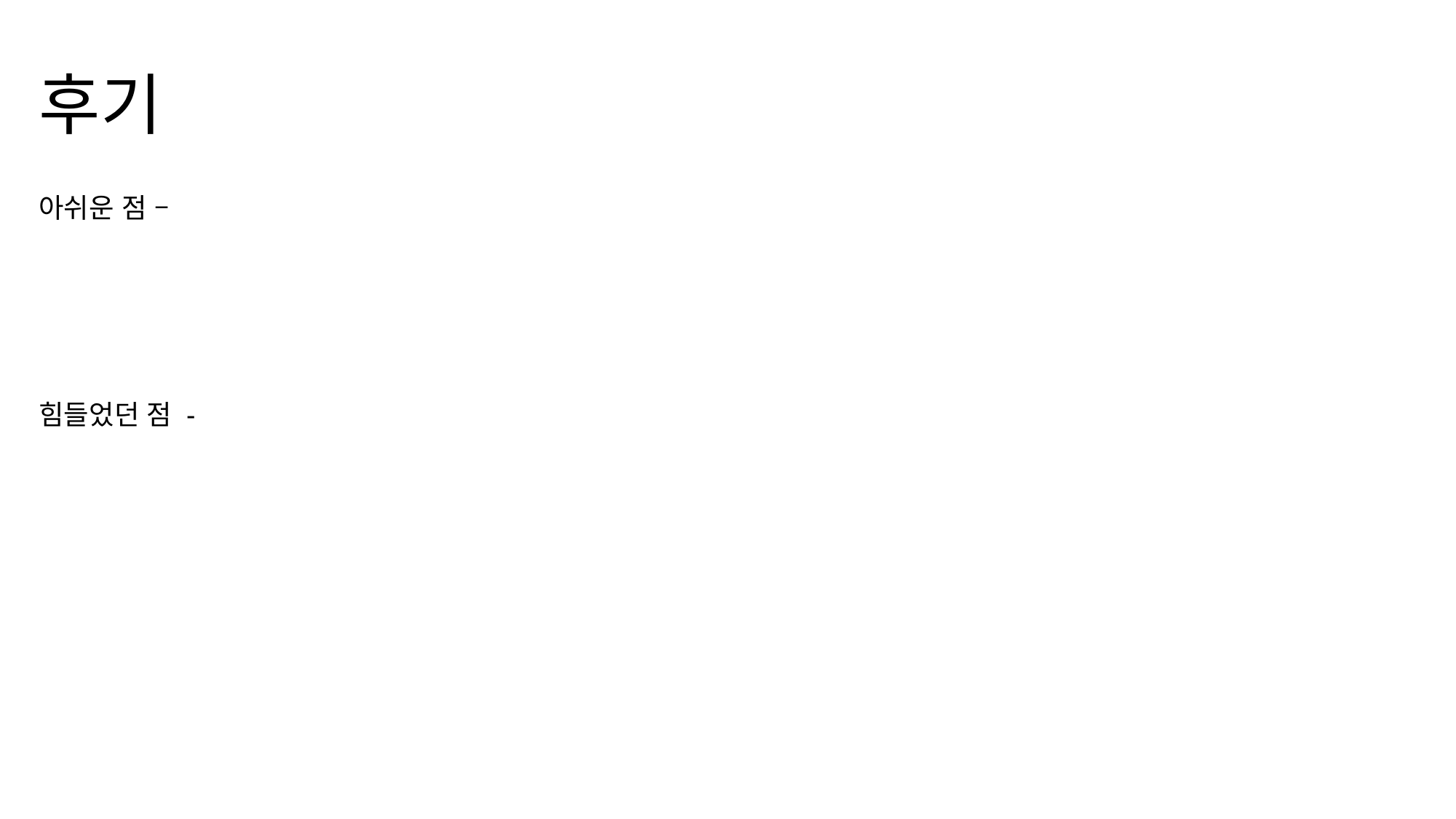

# 후기
아쉬운 점 –
힘들었던 점 -